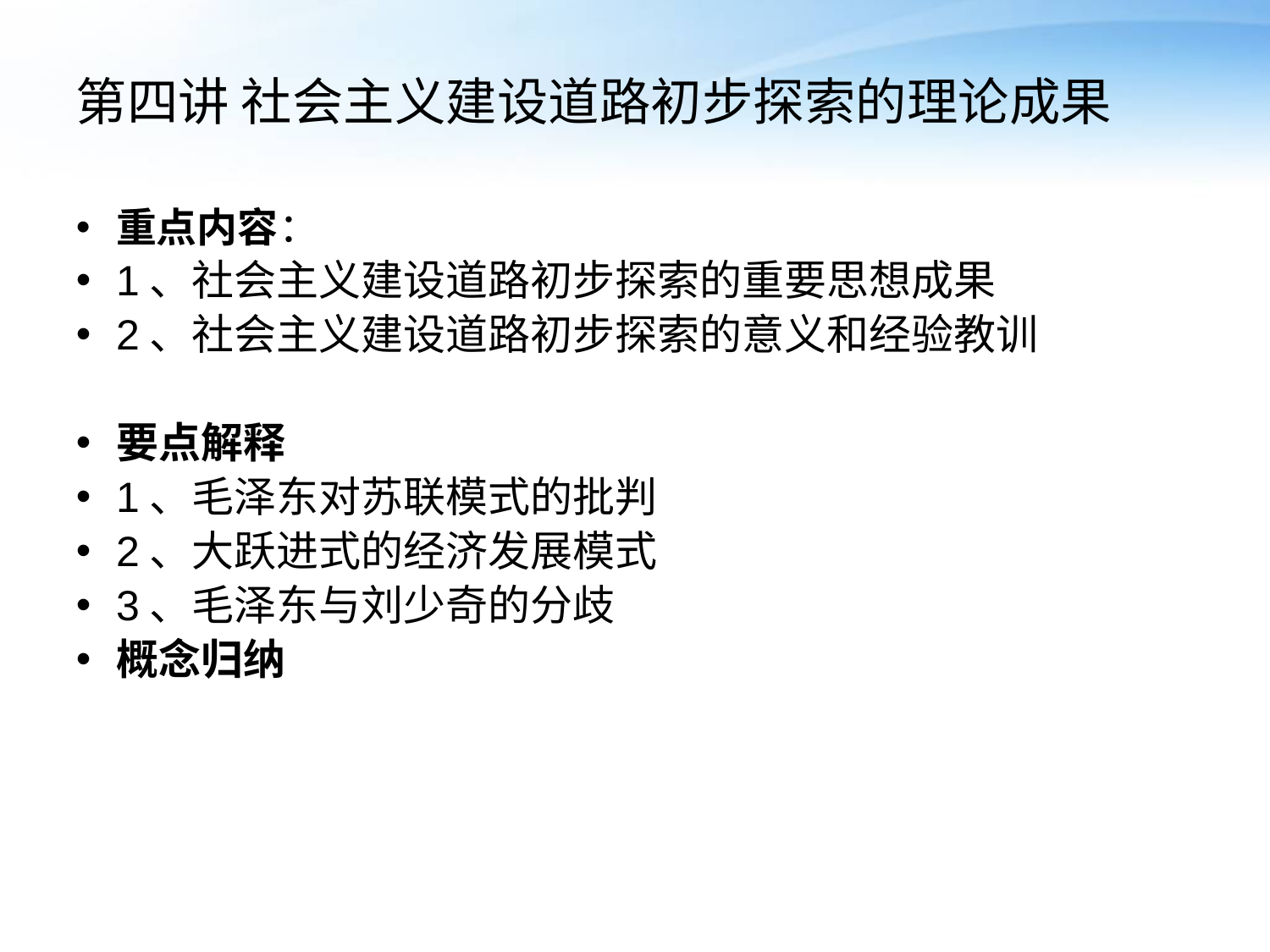

# 第四讲 社会主义建设道路初步探索的理论成果
重点内容：
1、社会主义建设道路初步探索的重要思想成果
2、社会主义建设道路初步探索的意义和经验教训

要点解释
1、毛泽东对苏联模式的批判
2、大跃进式的经济发展模式
3、毛泽东与刘少奇的分歧
概念归纳